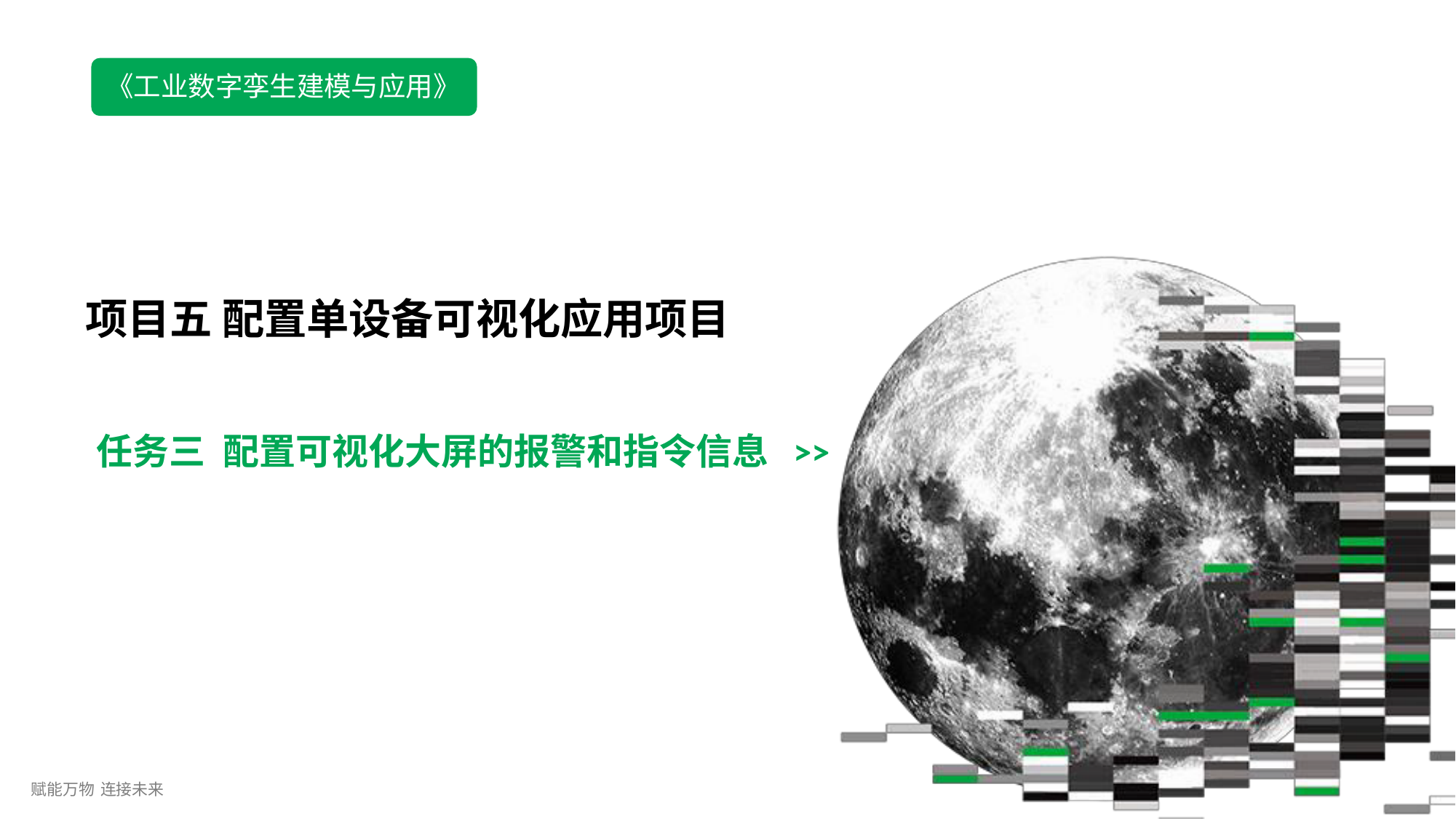

《工业数字孪生建模与应用》

项目五配置单设备可视化应用项目
任务三	配置可视化大屏的报警和指令信息	>>
赋能万物 连接未来